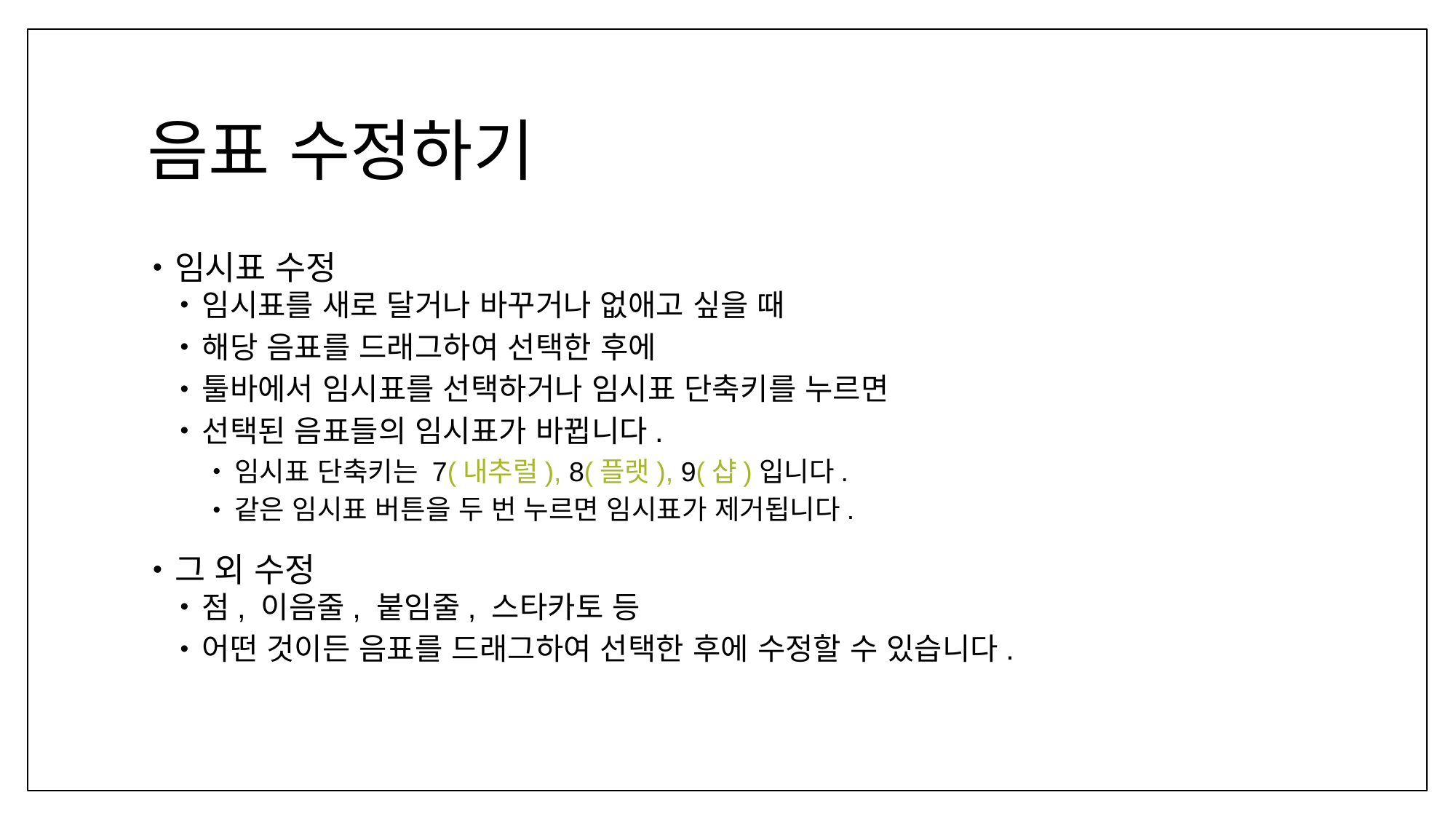

# 음표 수정하기
임시표 수정
임시표를 새로 달거나 바꾸거나 없애고 싶을 때
해당 음표를 드래그하여 선택한 후에
툴바에서 임시표를 선택하거나 임시표 단축키를 누르면
선택된 음표들의 임시표가 바뀝니다.
임시표 단축키는 7(내추럴), 8(플랫), 9(샵)입니다.
같은 임시표 버튼을 두 번 누르면 임시표가 제거됩니다.
그 외 수정
점, 이음줄, 붙임줄, 스타카토 등
어떤 것이든 음표를 드래그하여 선택한 후에 수정할 수 있습니다.